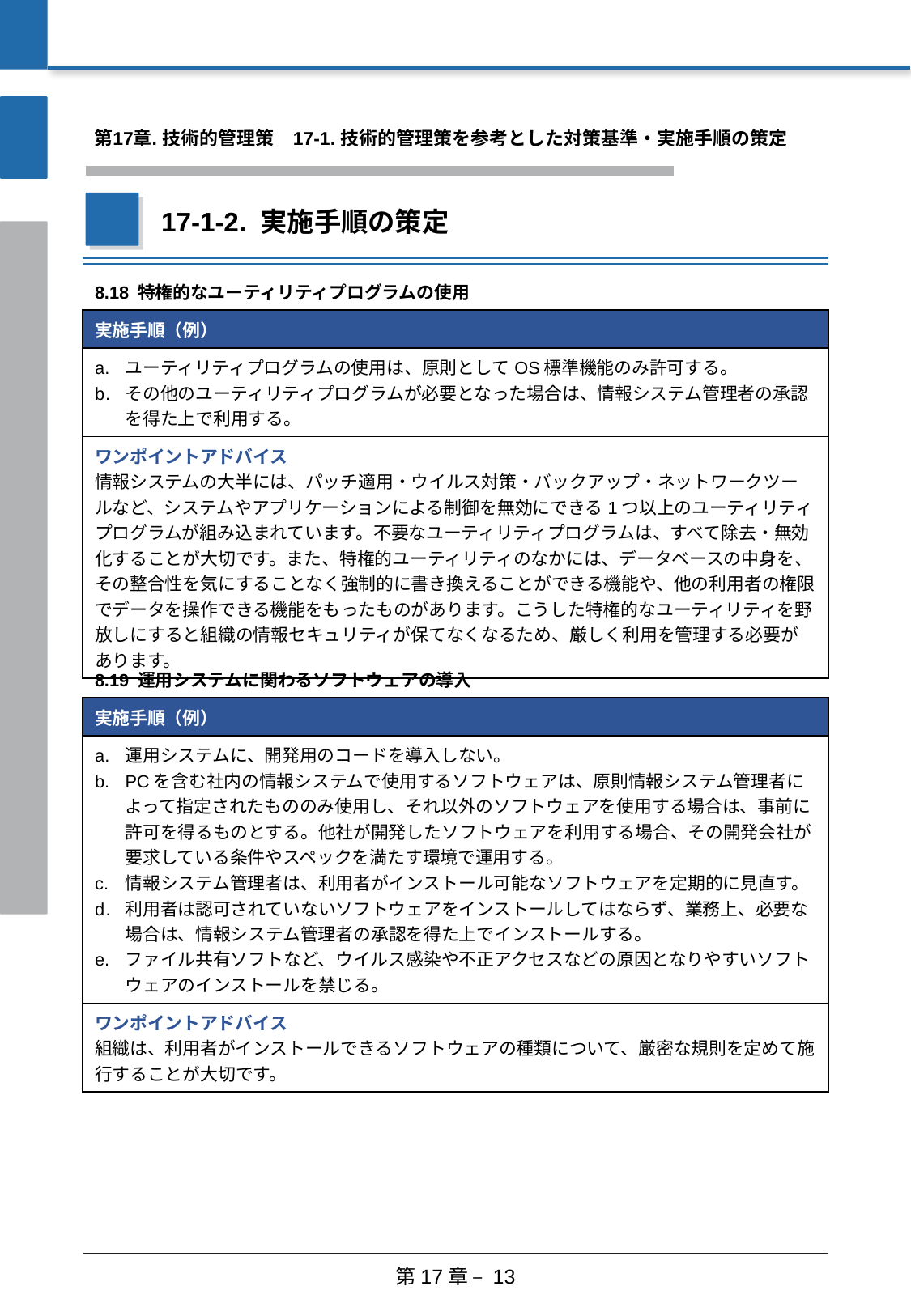

第17章. 技術的管理策
　17-1. 技術的管理策を参考とした対策基準・実施手順の策定
17-1-2. 実施手順の策定
| 8.18 特権的なユーティリティプログラムの使用 |
| --- |
| 実施手順（例） |
| ユーティリティプログラムの使用は、原則としてOS標準機能のみ許可する。 その他のユーティリティプログラムが必要となった場合は、情報システム管理者の承認を得た上で利用する。 |
| ワンポイントアドバイス 情報システムの大半には、パッチ適用・ウイルス対策・バックアップ・ネットワークツールなど、システムやアプリケーションによる制御を無効にできる1つ以上のユーティリティプログラムが組み込まれています。不要なユーティリティプログラムは、すべて除去・無効化することが大切です。また、特権的ユーティリティのなかには、データベースの中身を、その整合性を気にすることなく強制的に書き換えることができる機能や、他の利用者の権限でデータを操作できる機能をもったものがあります。こうした特権的なユーティリティを野放しにすると組織の情報セキュリティが保てなくなるため、厳しく利用を管理する必要があります。 |
| 8.19 運用システムに関わるソフトウェアの導入 |
| --- |
| 実施手順（例） |
| 運用システムに、開発用のコードを導入しない。 PCを含む社内の情報システムで使用するソフトウェアは、原則情報システム管理者によって指定されたもののみ使用し、それ以外のソフトウェアを使用する場合は、事前に許可を得るものとする。他社が開発したソフトウェアを利用する場合、その開発会社が要求している条件やスペックを満たす環境で運用する。 情報システム管理者は、利用者がインストール可能なソフトウェアを定期的に見直す。 利用者は認可されていないソフトウェアをインストールしてはならず、業務上、必要な場合は、情報システム管理者の承認を得た上でインストールする。 ファイル共有ソフトなど、ウイルス感染や不正アクセスなどの原因となりやすいソフトウェアのインストールを禁じる。 |
| ワンポイントアドバイス 組織は、利用者がインストールできるソフトウェアの種類について、厳密な規則を定めて施行することが大切です。 |
第17章 – 13